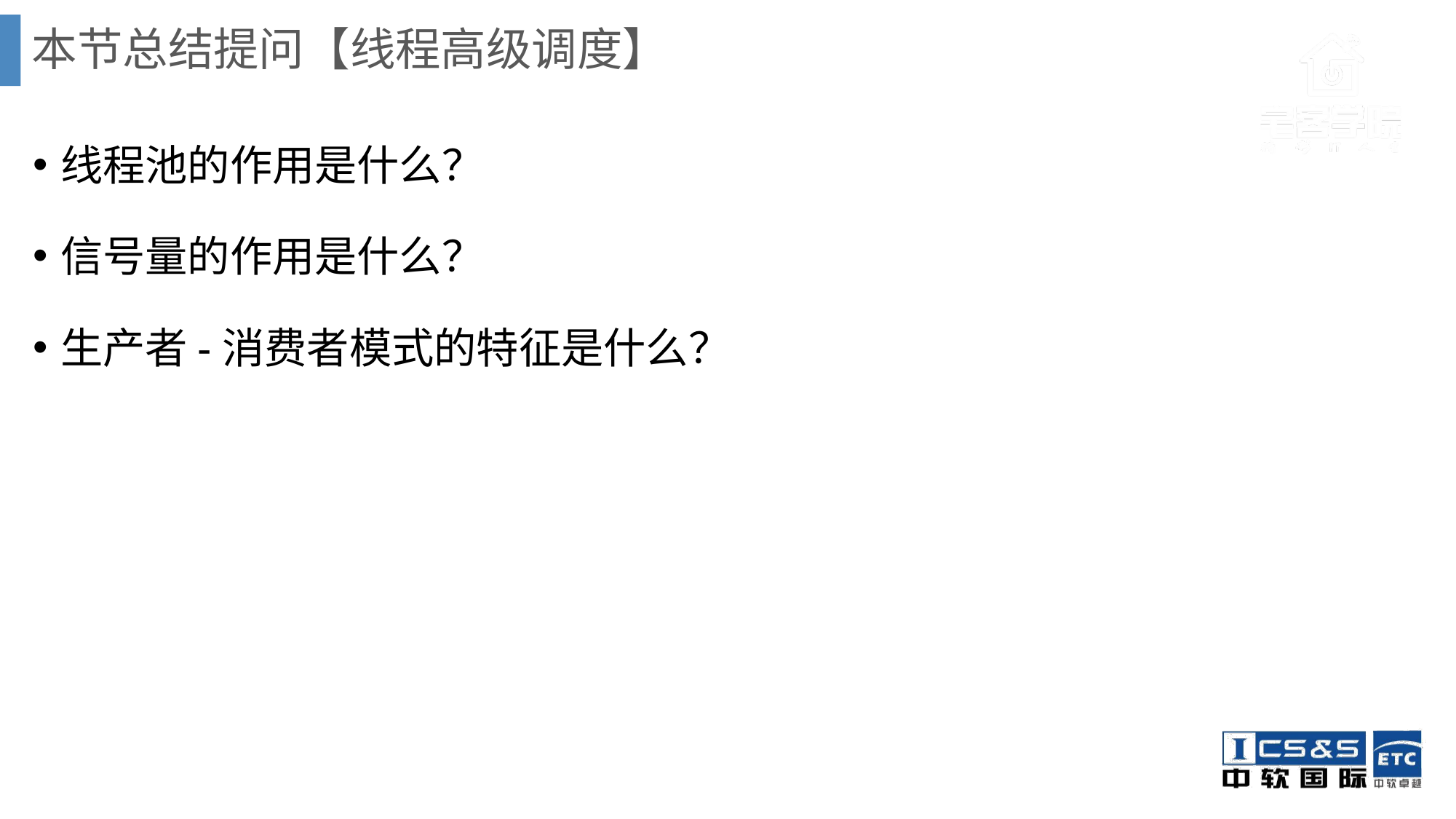

# 本节总结提问【线程高级调度】
线程池的作用是什么？
信号量的作用是什么？
生产者-消费者模式的特征是什么？